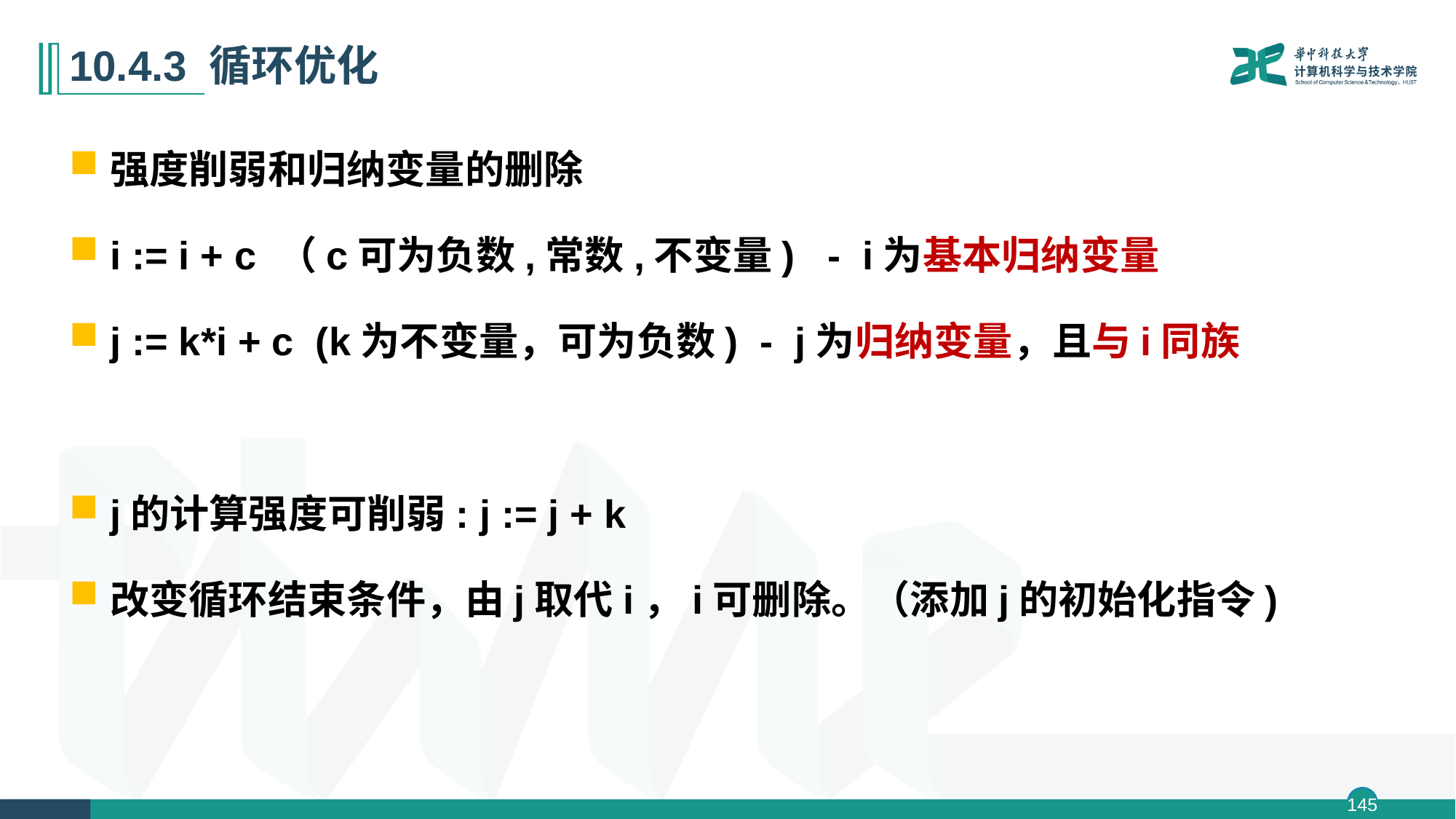

# 10.4.3 循环优化
强度削弱和归纳变量的删除
i := i + c （c可为负数,常数,不变量)   -  i为基本归纳变量
j := k*i + c  (k为不变量，可为负数)  -  j为归纳变量，且与i同族

j的计算强度可削弱: j := j + k
改变循环结束条件，由j取代i，i可删除。（添加j的初始化指令)